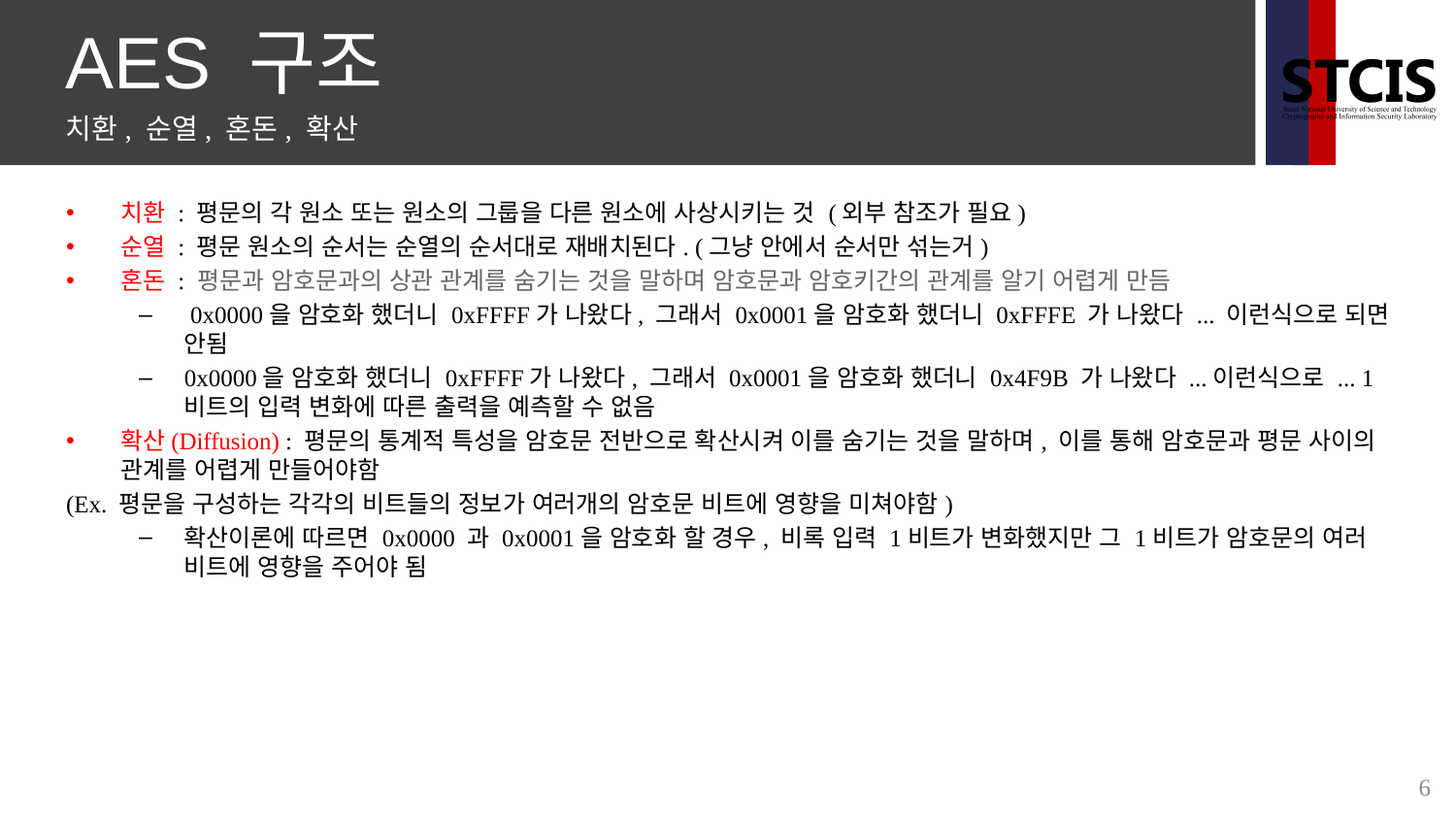

AES 구조
치환, 순열, 혼돈, 확산
치환 : 평문의 각 원소 또는 원소의 그룹을 다른 원소에 사상시키는 것 (외부 참조가 필요)
순열 : 평문 원소의 순서는 순열의 순서대로 재배치된다. (그냥 안에서 순서만 섞는거)
혼돈 : 평문과 암호문과의 상관 관계를 숨기는 것을 말하며 암호문과 암호키간의 관계를 알기 어렵게 만듬
 0x0000을 암호화 했더니 0xFFFF가 나왔다, 그래서 0x0001을 암호화 했더니 0xFFFE 가 나왔다 ... 이런식으로 되면 안됨
0x0000을 암호화 했더니 0xFFFF가 나왔다, 그래서 0x0001을 암호화 했더니 0x4F9B 가 나왔다 ...이런식으로 ... 1비트의 입력 변화에 따른 출력을 예측할 수 없음
확산(Diffusion) : 평문의 통계적 특성을 암호문 전반으로 확산시켜 이를 숨기는 것을 말하며, 이를 통해 암호문과 평문 사이의 관계를 어렵게 만들어야함
(Ex. 평문을 구성하는 각각의 비트들의 정보가 여러개의 암호문 비트에 영향을 미쳐야함)
확산이론에 따르면 0x0000 과 0x0001을 암호화 할 경우, 비록 입력 1비트가 변화했지만 그 1비트가 암호문의 여러 비트에 영향을 주어야 됨

6